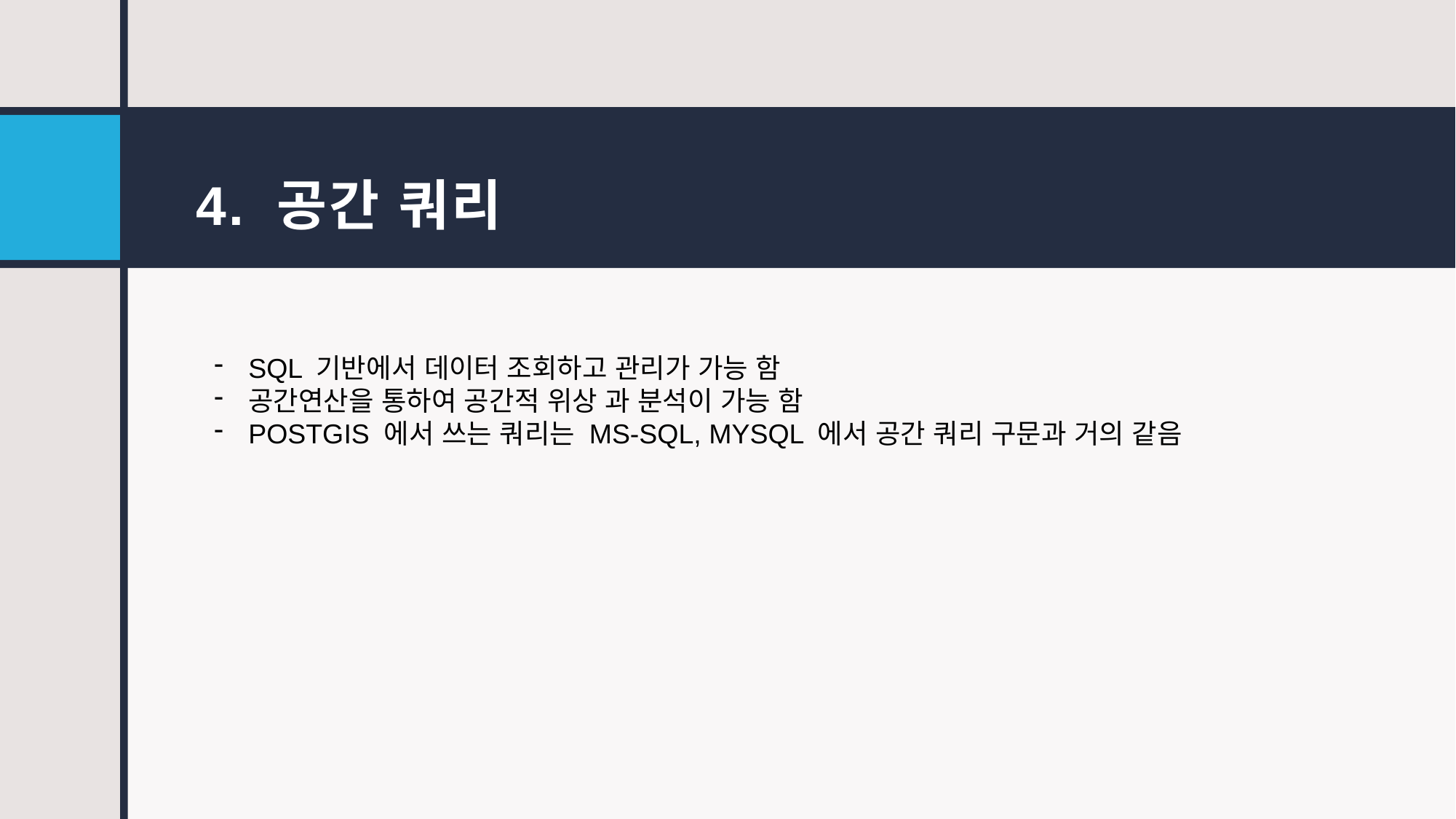

# 4. 공간 쿼리

SQL 기반에서 데이터 조회하고 관리가 가능 함
공간연산을 통하여 공간적 위상 과 분석이 가능 함
POSTGIS 에서 쓰는 쿼리는 MS-SQL, MYSQL 에서 공간 쿼리 구문과 거의 같음